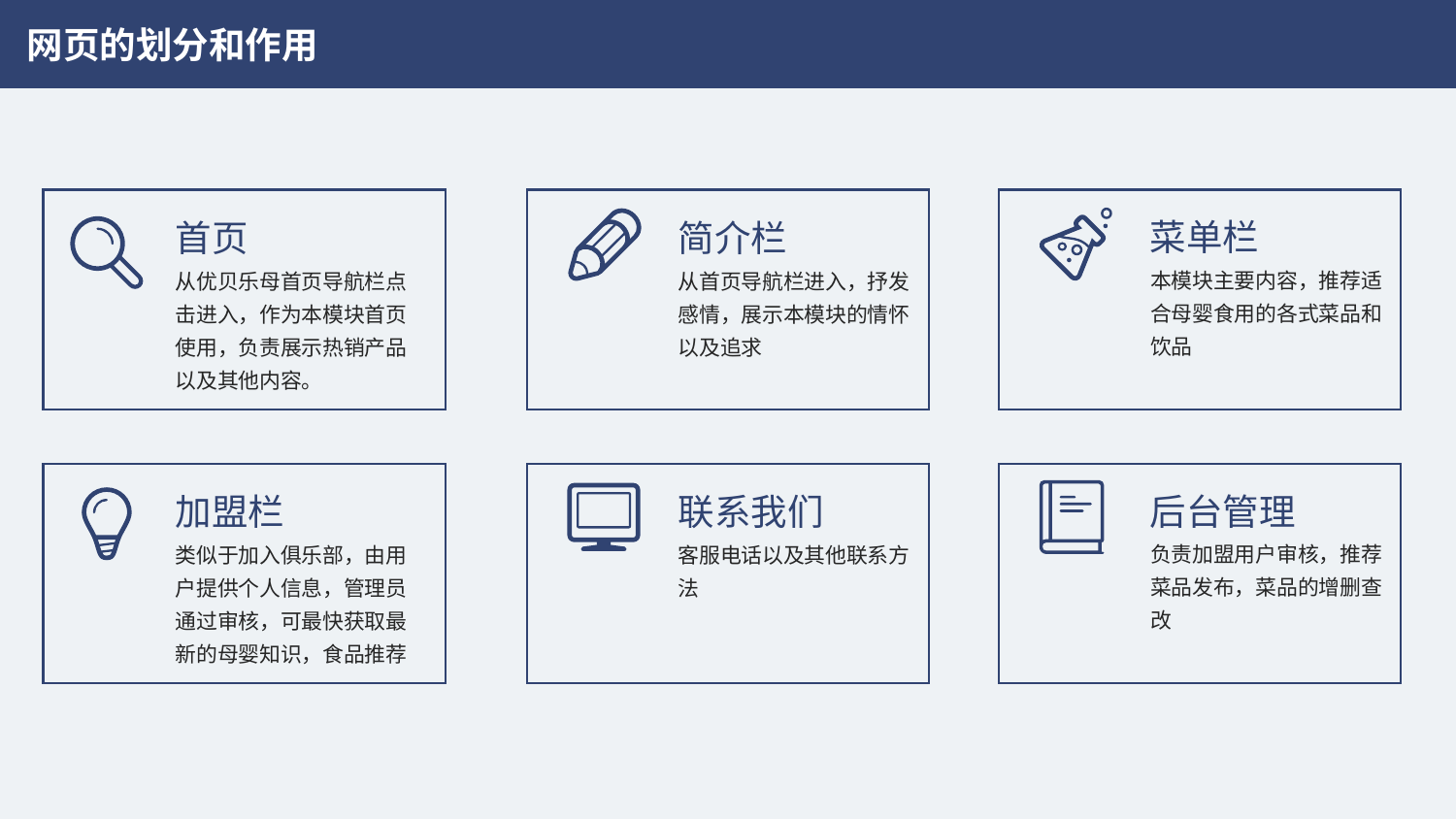

网页的划分和作用

菜单栏
首页
简介栏

本模块主要内容，推荐适合母婴食用的各式菜品和饮品
从优贝乐母首页导航栏点击进入，作为本模块首页使用，负责展示热销产品以及其他内容。
从首页导航栏进入，抒发感情，展示本模块的情怀以及追求

后台管理
加盟栏
联系我们

负责加盟用户审核，推荐菜品发布，菜品的增删查改
类似于加入俱乐部，由用户提供个人信息，管理员通过审核，可最快获取最新的母婴知识，食品推荐
客服电话以及其他联系方法